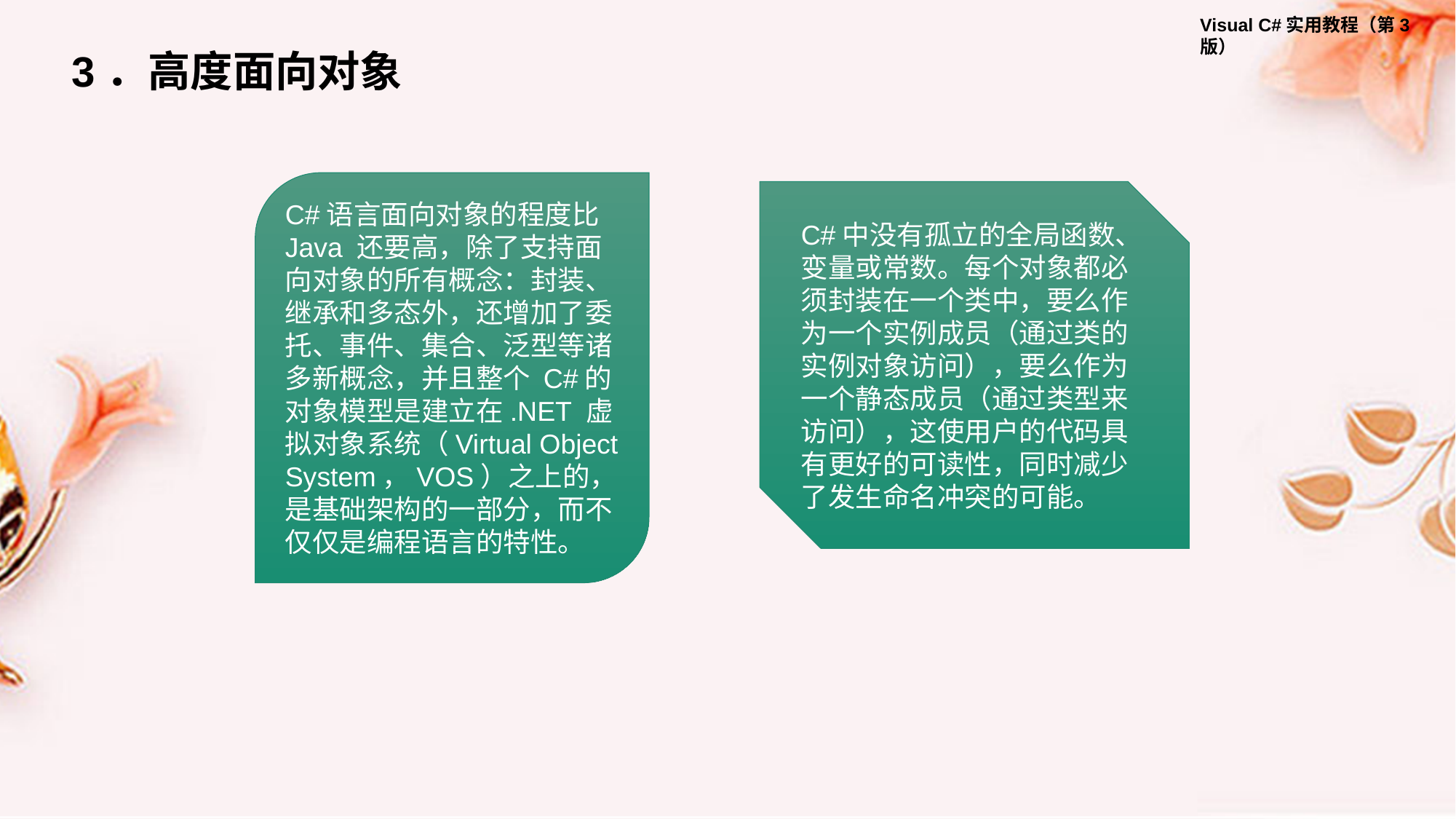

3．高度面向对象
C#语言面向对象的程度比 Java 还要高，除了支持面向对象的所有概念：封装、继承和多态外，还增加了委托、事件、集合、泛型等诸多新概念，并且整个 C#的对象模型是建立在.NET 虚拟对象系统（Virtual Object System，VOS）之上的，是基础架构的一部分，而不仅仅是编程语言的特性。
C#中没有孤立的全局函数、变量或常数。每个对象都必须封装在一个类中，要么作为一个实例成员（通过类的实例对象访问），要么作为一个静态成员（通过类型来访问），这使用户的代码具有更好的可读性，同时减少了发生命名冲突的可能。